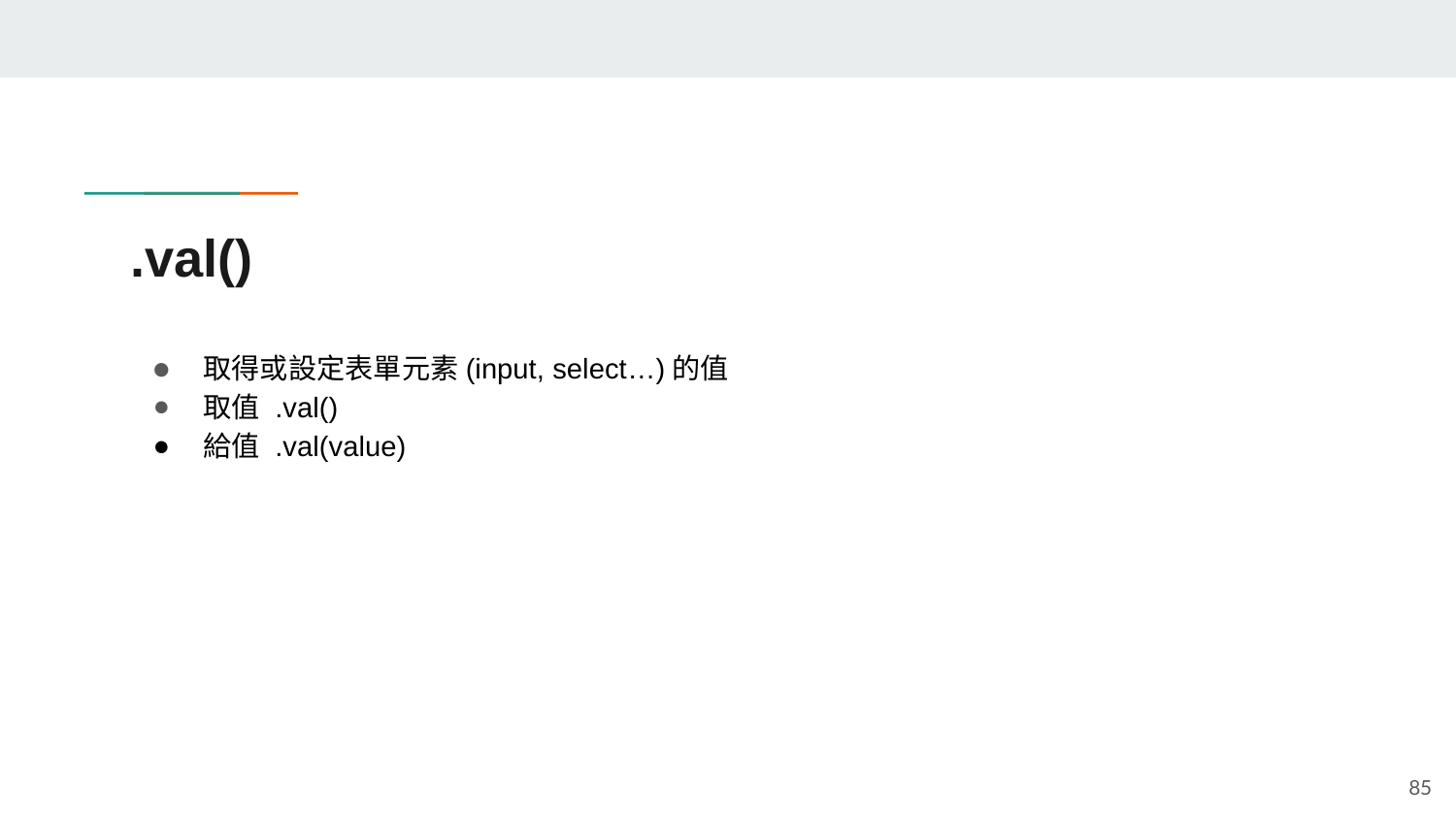

# .val()
取得或設定表單元素(input, select…)的值
取值 .val()
給值 .val(value)

85